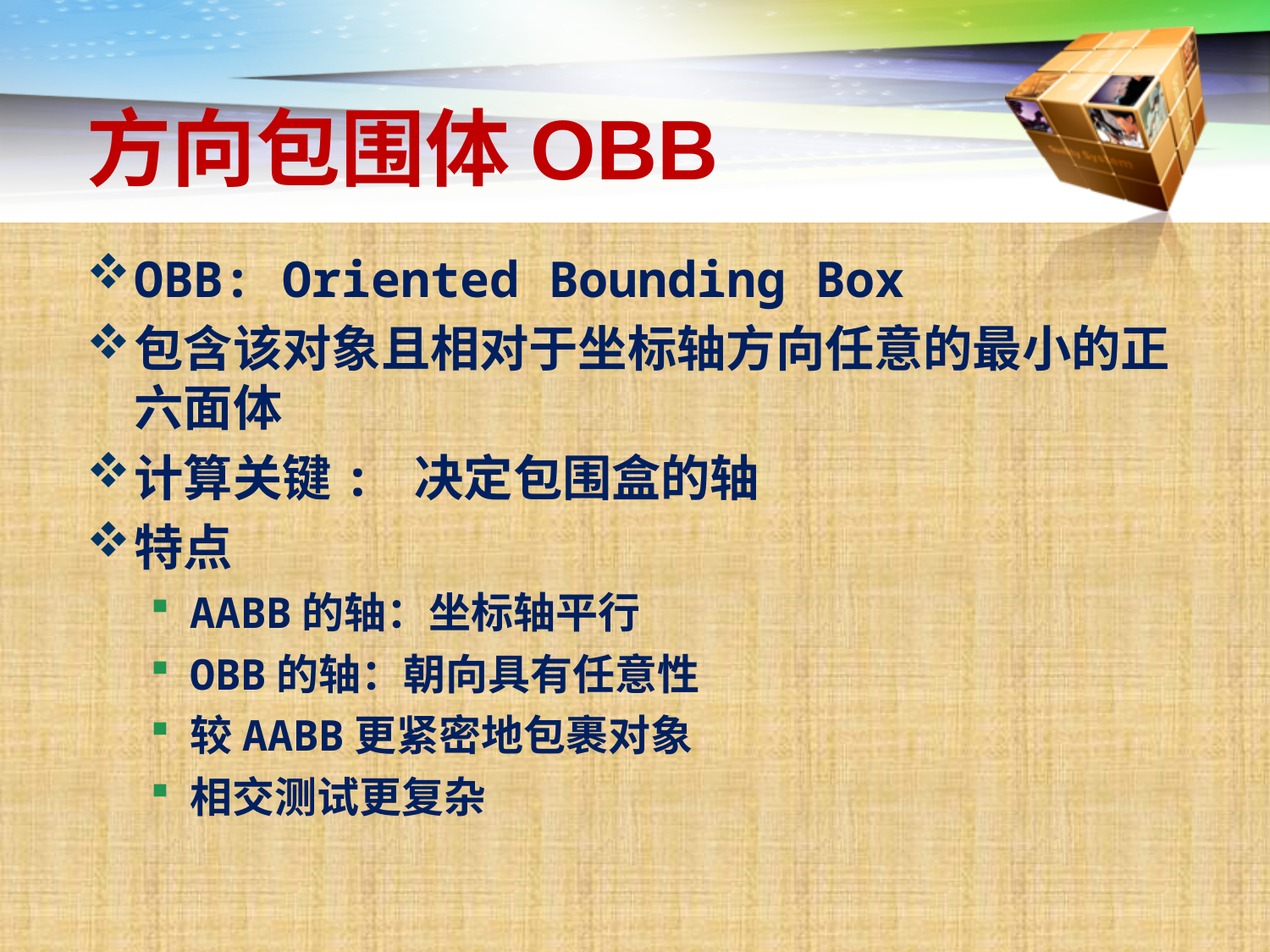

# 方向包围体OBB
OBB: Oriented Bounding Box
包含该对象且相对于坐标轴方向任意的最小的正六面体
计算关键: 决定包围盒的轴
特点
AABB的轴：坐标轴平行
OBB的轴：朝向具有任意性
较AABB更紧密地包裹对象
相交测试更复杂